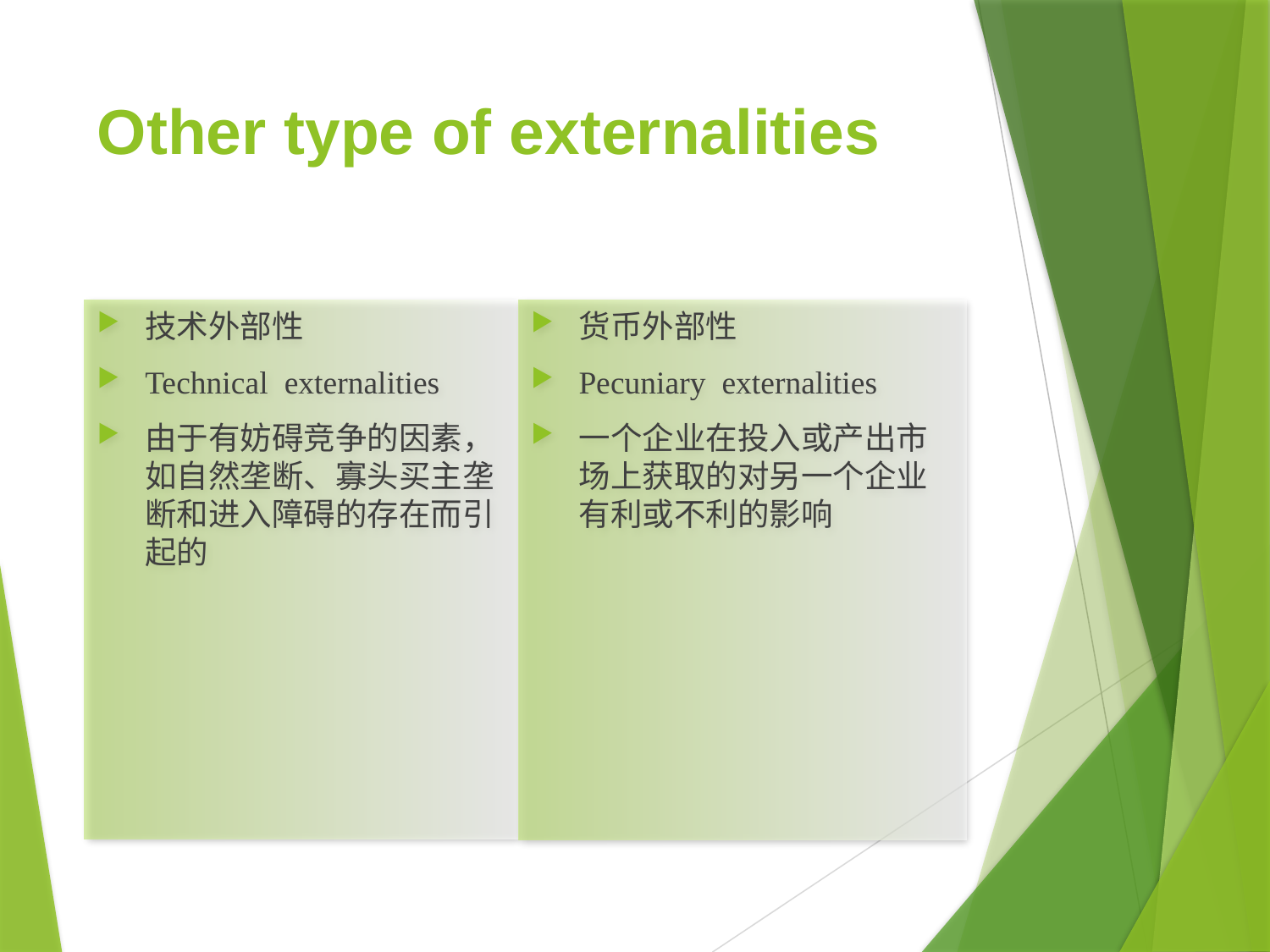

# Other type of externalities
技术外部性
Technical  externalities
由于有妨碍竞争的因素，如自然垄断、寡头买主垄断和进入障碍的存在而引起的
货币外部性
Pecuniary  externalities
一个企业在投入或产出市场上获取的对另一个企业有利或不利的影响